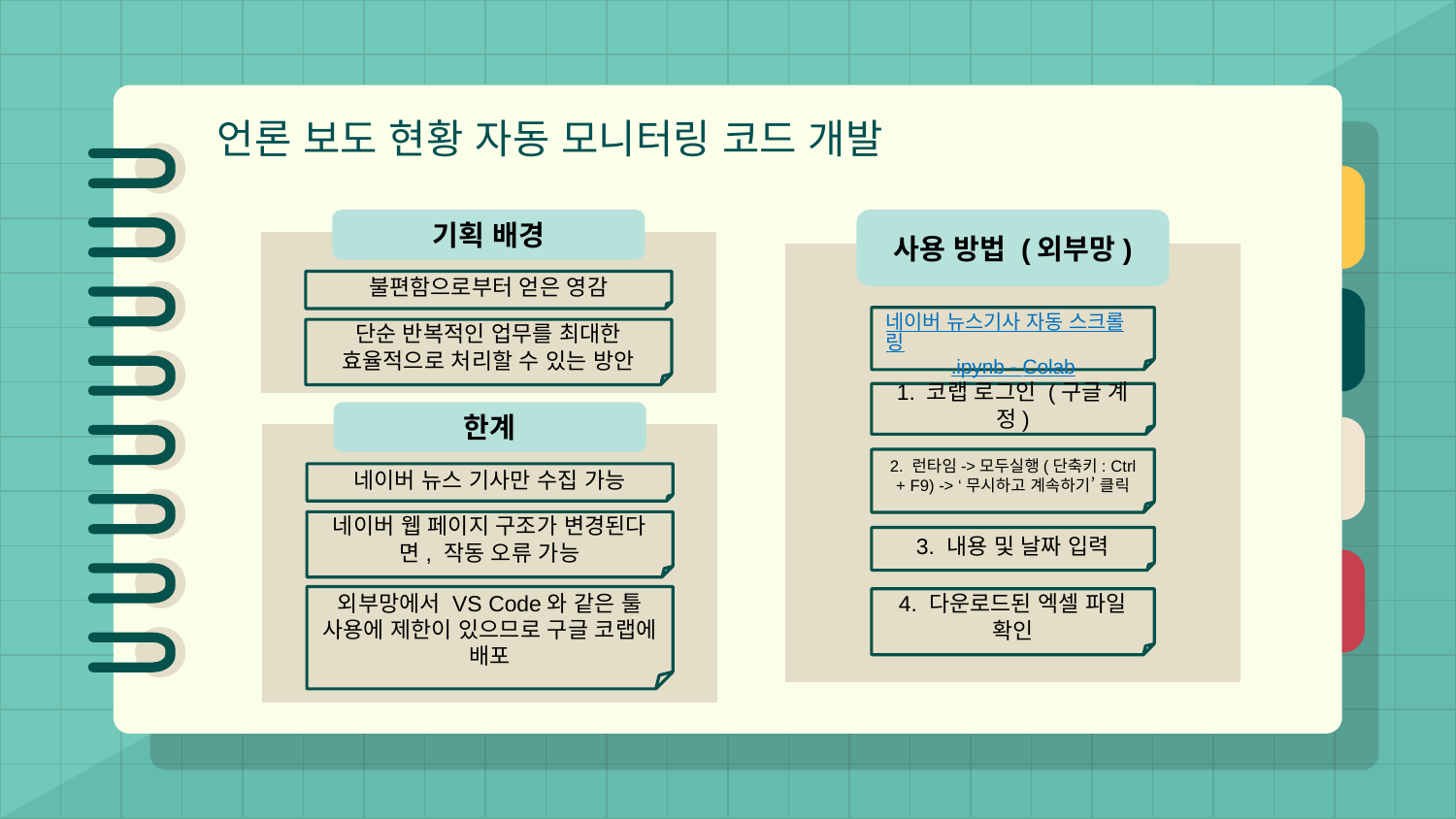

# 언론 보도 현황 자동 모니터링 코드 개발
기획 배경
사용 방법 (외부망)

불편함으로부터 얻은 영감
네이버 뉴스기사 자동 스크롤링.ipynb - Colab
단순 반복적인 업무를 최대한 효율적으로 처리할 수 있는 방안
1. 코랩 로그인 (구글 계정)
한계

2. 런타임->모두실행(단축키: Ctrl + F9) -> ‘무시하고 계속하기’ 클릭
네이버 뉴스 기사만 수집 가능
네이버 웹 페이지 구조가 변경된다면, 작동 오류 가능
3. 내용 및 날짜 입력
외부망에서 VS Code와 같은 툴 사용에 제한이 있으므로 구글 코랩에 배포
4. 다운로드된 엑셀 파일 확인